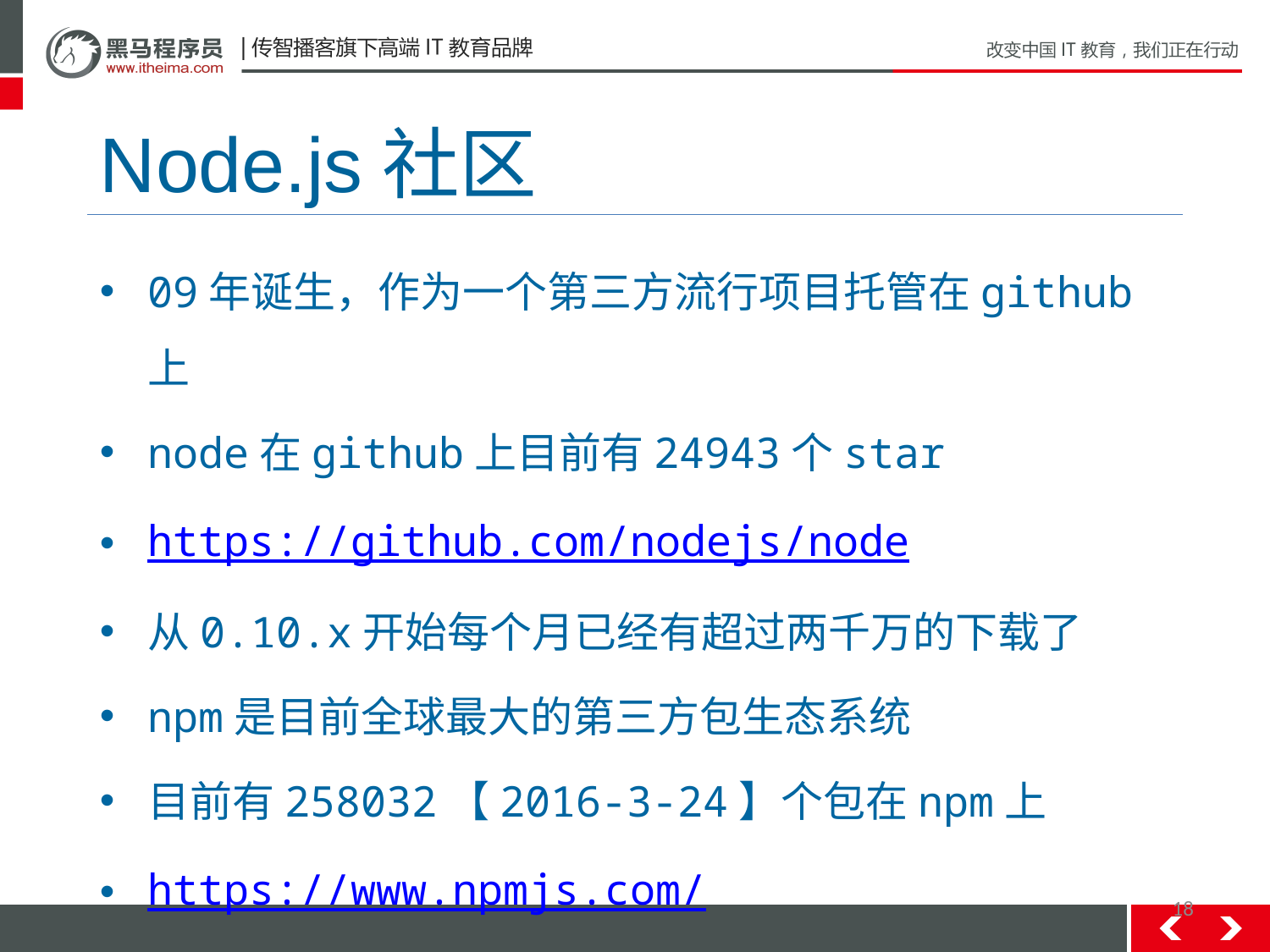

# Node.js社区
09年诞生，作为一个第三方流行项目托管在github上
node在github上目前有24943个star
https://github.com/nodejs/node
从0.10.x开始每个月已经有超过两千万的下载了
npm是目前全球最大的第三方包生态系统
目前有258032【2016-3-24】个包在npm上
https://www.npmjs.com/

18